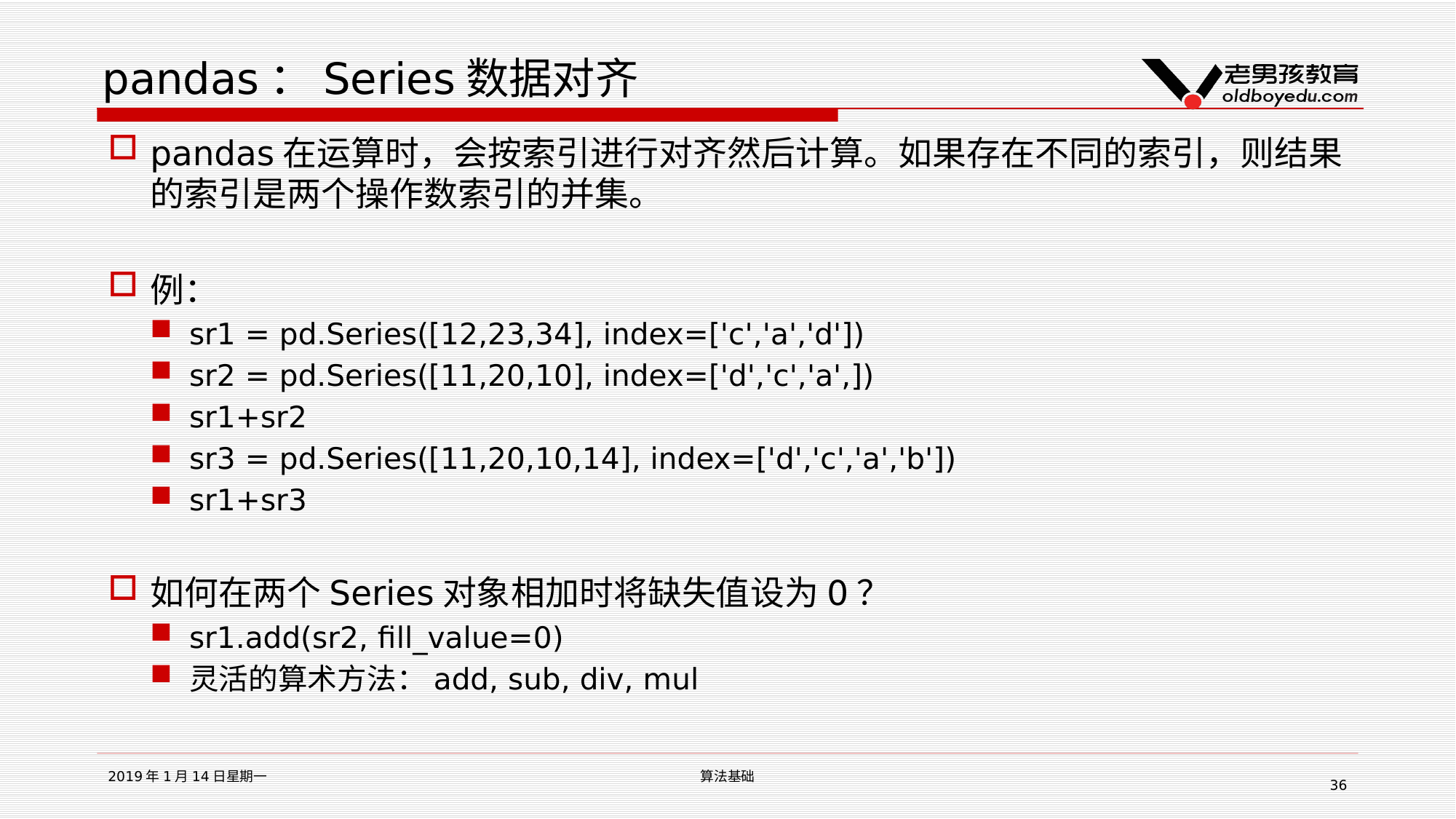

# pandas：Series数据对齐
pandas在运算时，会按索引进行对齐然后计算。如果存在不同的索引，则结果的索引是两个操作数索引的并集。

例：
sr1 = pd.Series([12,23,34], index=['c','a','d'])
sr2 = pd.Series([11,20,10], index=['d','c','a',])
sr1+sr2
sr3 = pd.Series([11,20,10,14], index=['d','c','a','b'])
sr1+sr3

如何在两个Series对象相加时将缺失值设为0？
sr1.add(sr2, fill_value=0)
灵活的算术方法：add, sub, div, mul
2019年1月14日星期一
算法基础
36